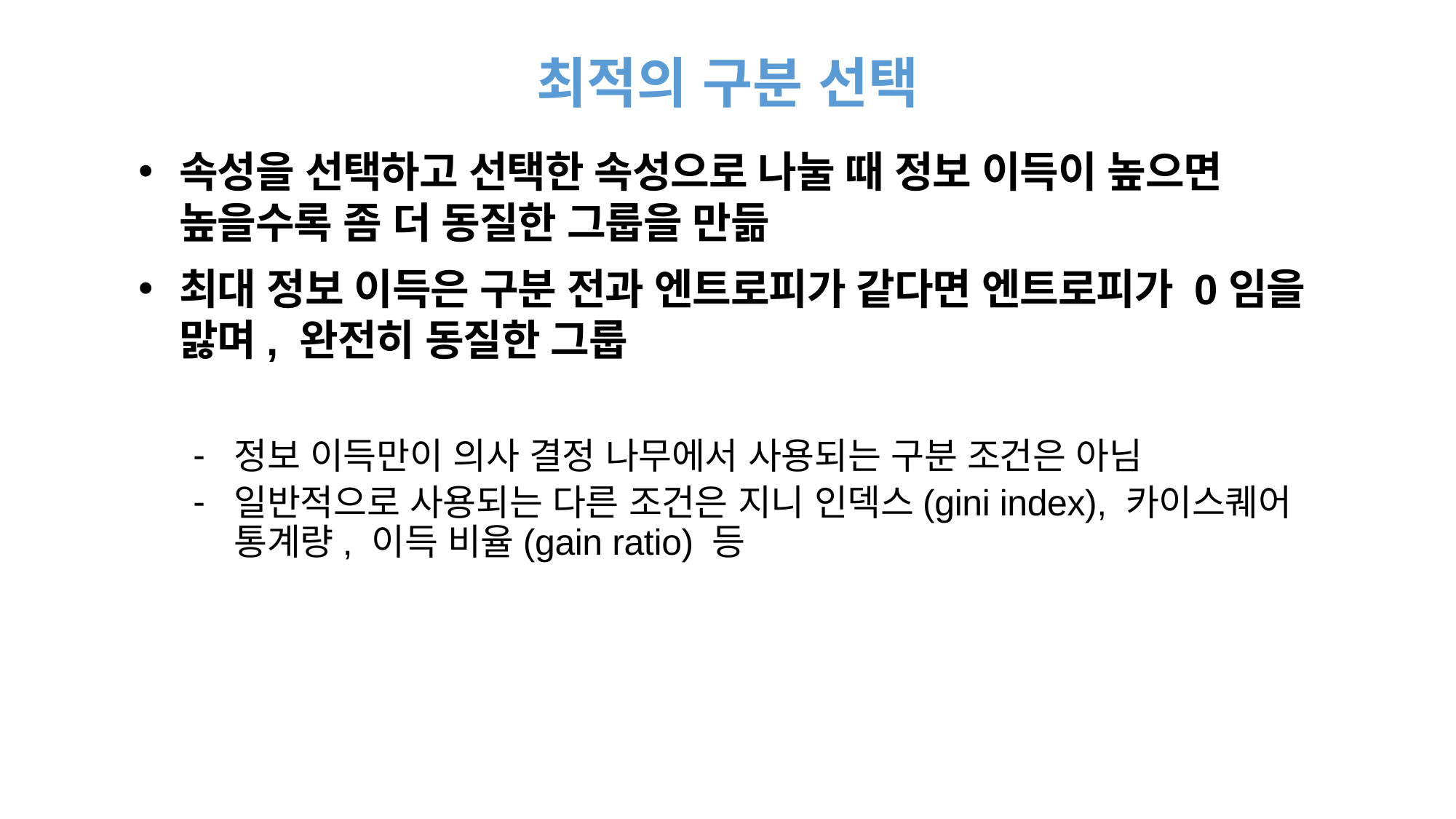

# 최적의 구분 선택
속성을 선택하고 선택한 속성으로 나눌 때 정보 이득이 높으면 높을수록 좀 더 동질한 그룹을 만듦
최대 정보 이득은 구분 전과 엔트로피가 같다면 엔트로피가 0임을 맗며, 완전히 동질한 그룹

정보 이득만이 의사 결정 나무에서 사용되는 구분 조건은 아님
일반적으로 사용되는 다른 조건은 지니 인덱스(gini index), 카이스퀘어 통계량, 이득 비율(gain ratio) 등